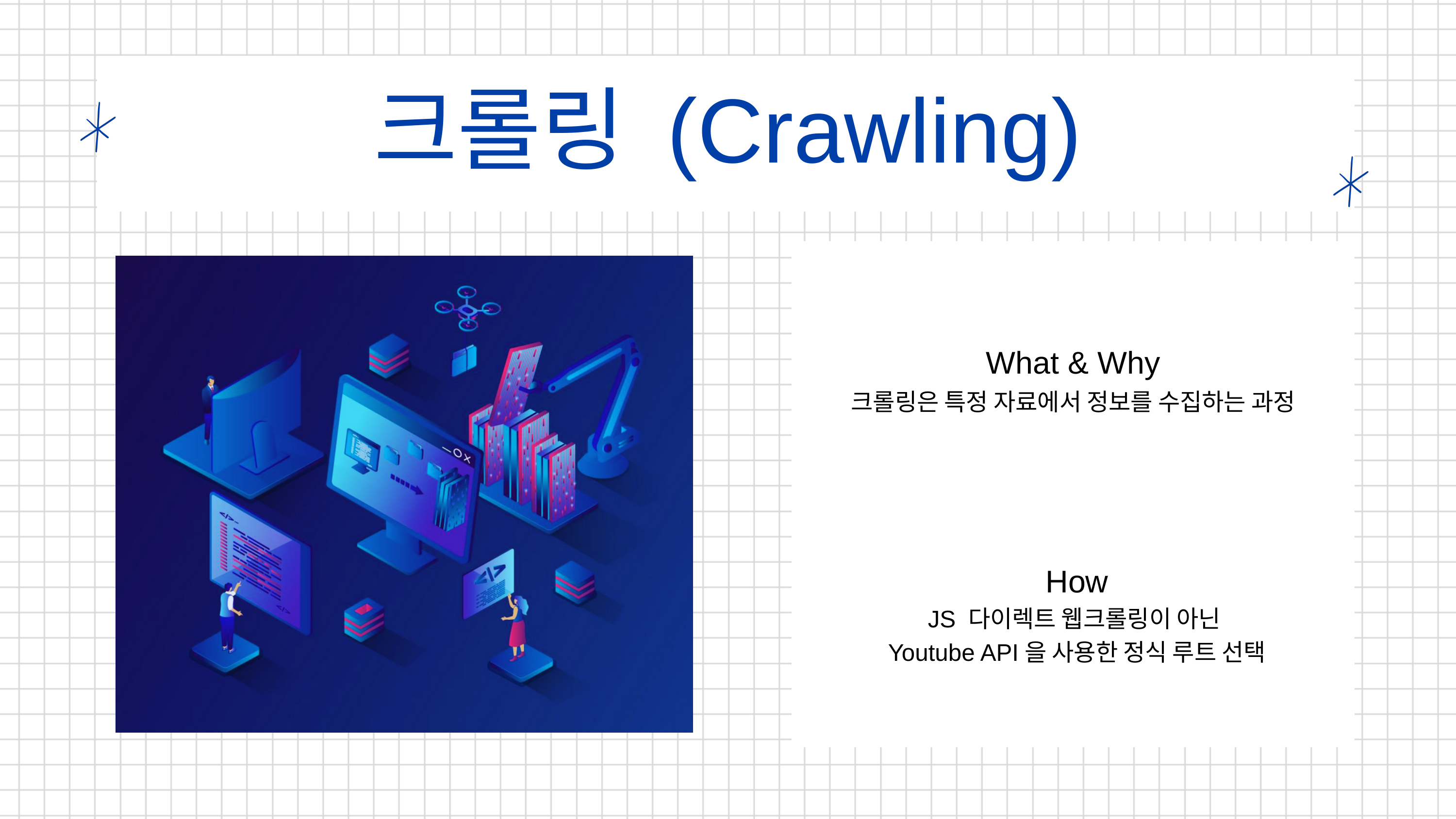

크롤링 (Crawling)

What & Why
크롤링은 특정 자료에서 정보를 수집하는 과정
How
JS 다이렉트 웹크롤링이 아닌
Youtube API을 사용한 정식 루트 선택